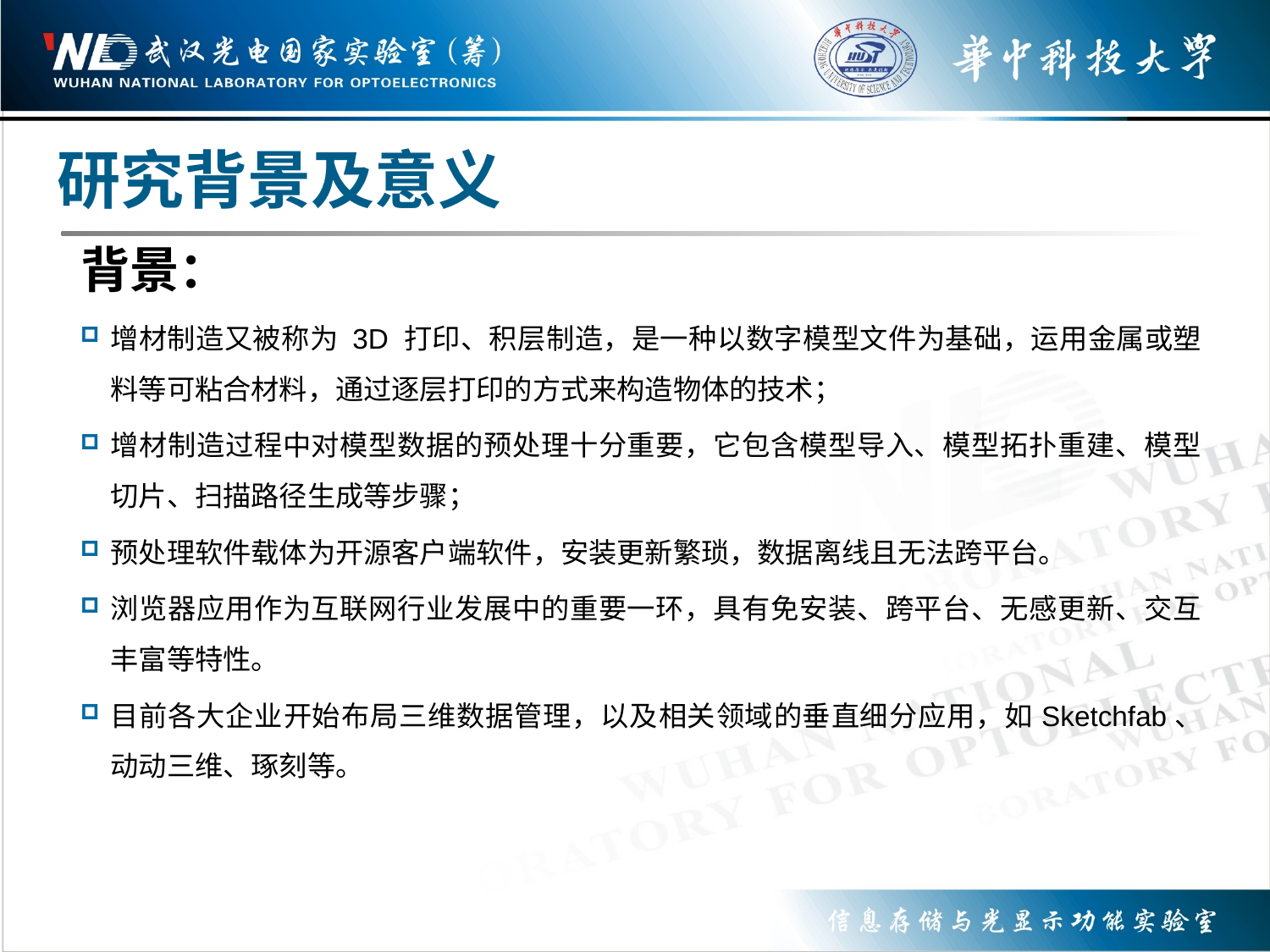

研究背景及意义
背景：
增材制造又被称为 3D 打印、积层制造，是一种以数字模型文件为基础，运用金属或塑料等可粘合材料，通过逐层打印的方式来构造物体的技术；
增材制造过程中对模型数据的预处理十分重要，它包含模型导入、模型拓扑重建、模型切片、扫描路径生成等步骤；
预处理软件载体为开源客户端软件，安装更新繁琐，数据离线且无法跨平台。
浏览器应用作为互联网行业发展中的重要一环，具有免安装、跨平台、无感更新、交互丰富等特性。
目前各大企业开始布局三维数据管理，以及相关领域的垂直细分应用，如Sketchfab、动动三维、琢刻等。